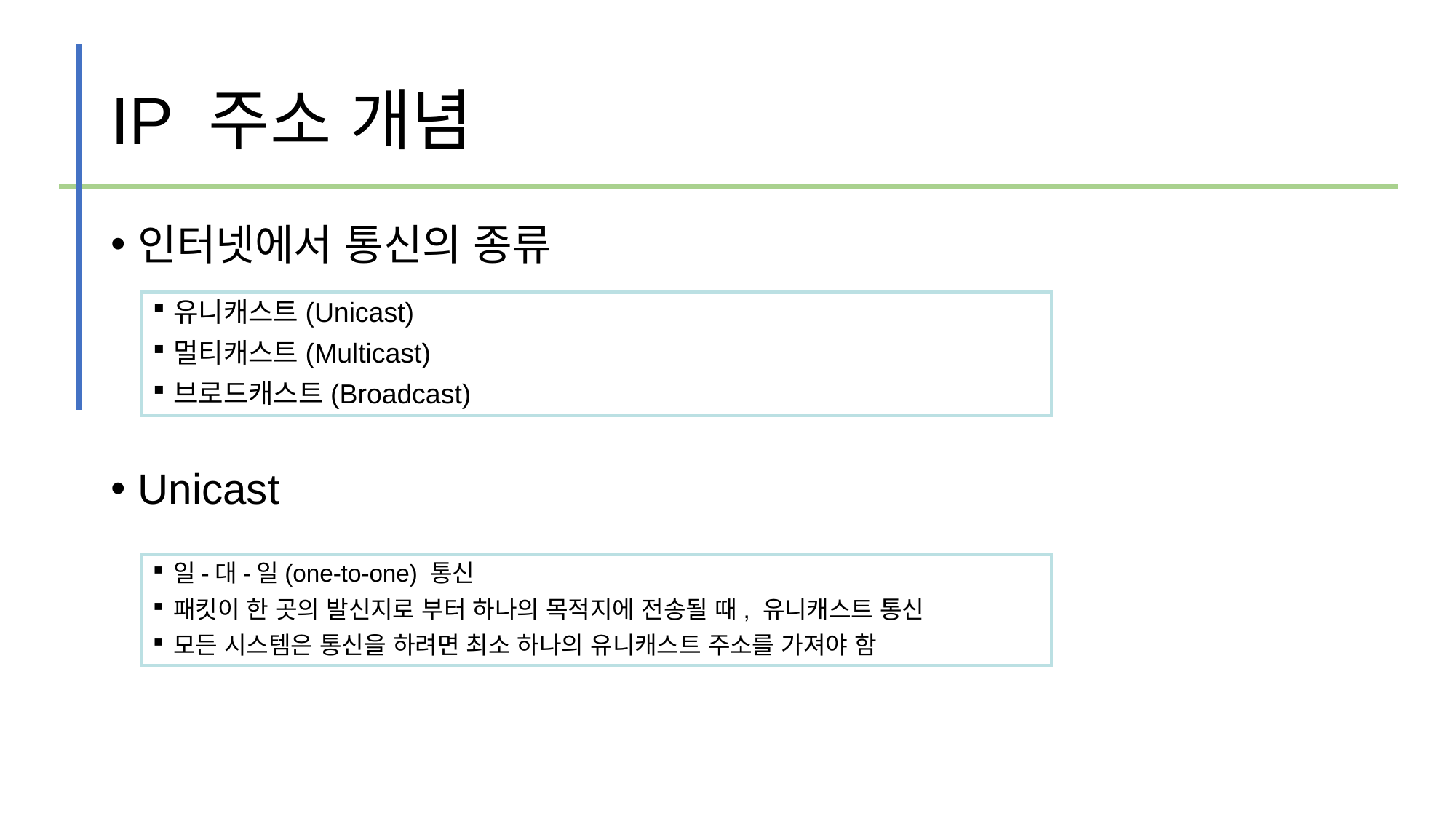

# IP 주소 개념
인터넷에서 통신의 종류

Unicast
유니캐스트(Unicast)
멀티캐스트(Multicast)
브로드캐스트(Broadcast)
일-대-일(one-to-one) 통신
패킷이 한 곳의 발신지로 부터 하나의 목적지에 전송될 때, 유니캐스트 통신
모든 시스템은 통신을 하려면 최소 하나의 유니캐스트 주소를 가져야 함